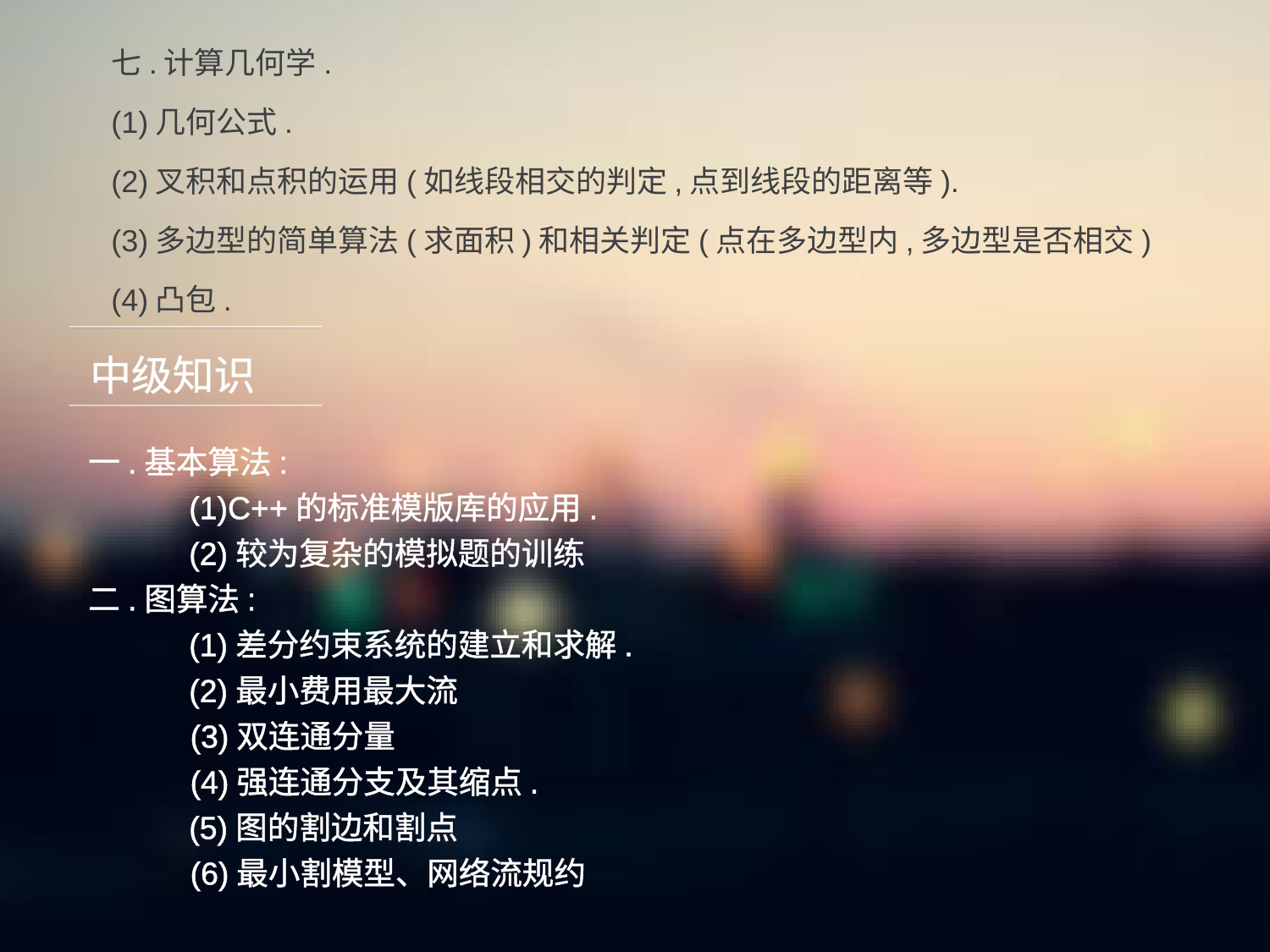

七.计算几何学.
(1)几何公式.
(2)叉积和点积的运用(如线段相交的判定,点到线段的距离等).
(3)多边型的简单算法(求面积)和相关判定(点在多边型内,多边型是否相交)
(4)凸包.
# 中级知识
一.基本算法:
    (1)C++的标准模版库的应用.
    (2)较为复杂的模拟题的训练
二.图算法:
    (1)差分约束系统的建立和求解.
    (2)最小费用最大流
    (3)双连通分量
    (4)强连通分支及其缩点.
    (5)图的割边和割点
    (6)最小割模型、网络流规约
19